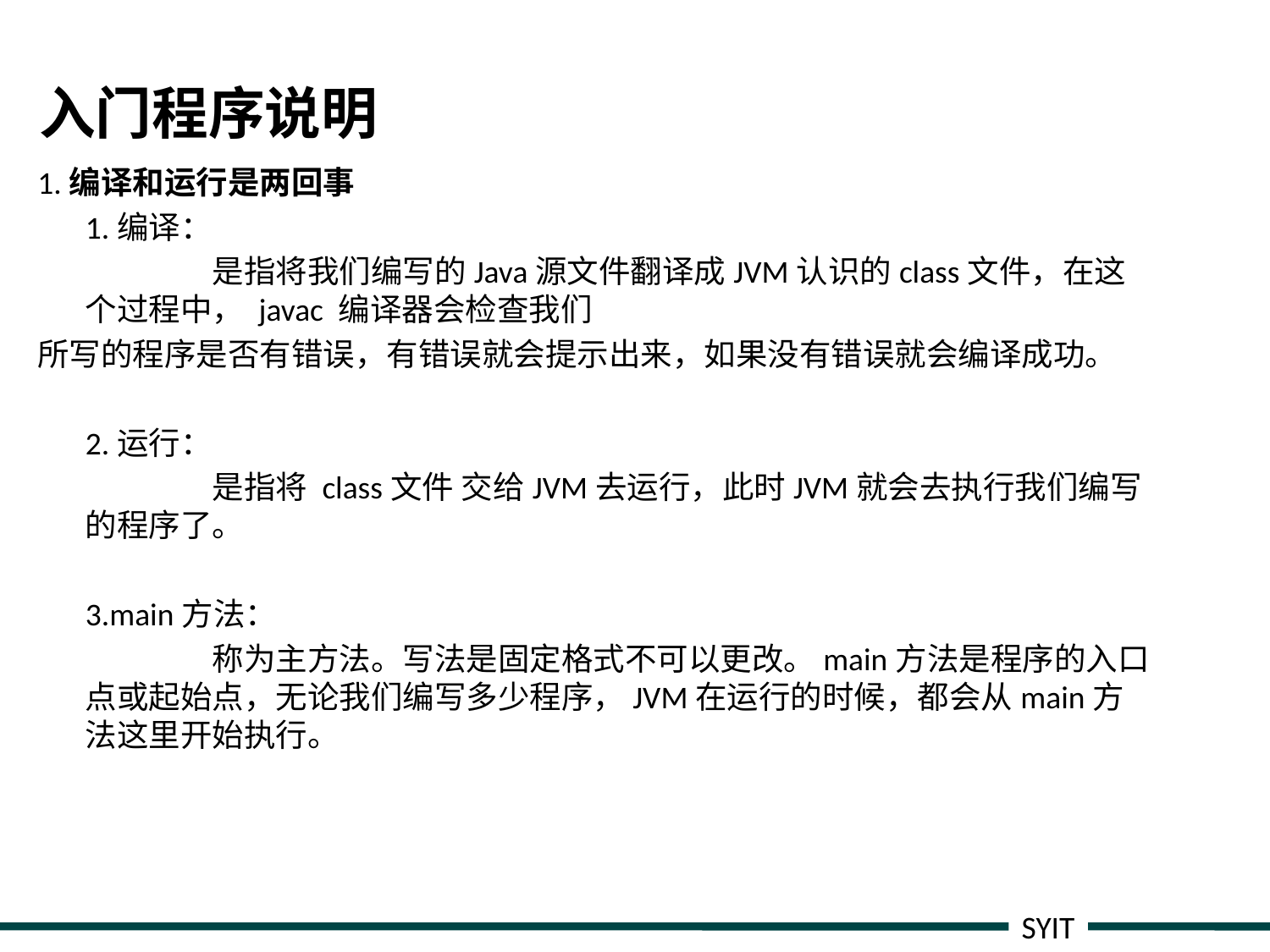

# 入门程序说明
1.编译和运行是两回事
	1.编译：
		是指将我们编写的Java源文件翻译成JVM认识的class文件，在这个过程中， javac 编译器会检查我们
所写的程序是否有错误，有错误就会提示出来，如果没有错误就会编译成功。

	2.运行：
		是指将 class文件 交给JVM去运行，此时JVM就会去执行我们编写的程序了。

	3.main方法：
		称为主方法。写法是固定格式不可以更改。main方法是程序的入口点或起始点，无论我们编写多少程序，JVM在运行的时候，都会从main方法这里开始执行。
SYIT